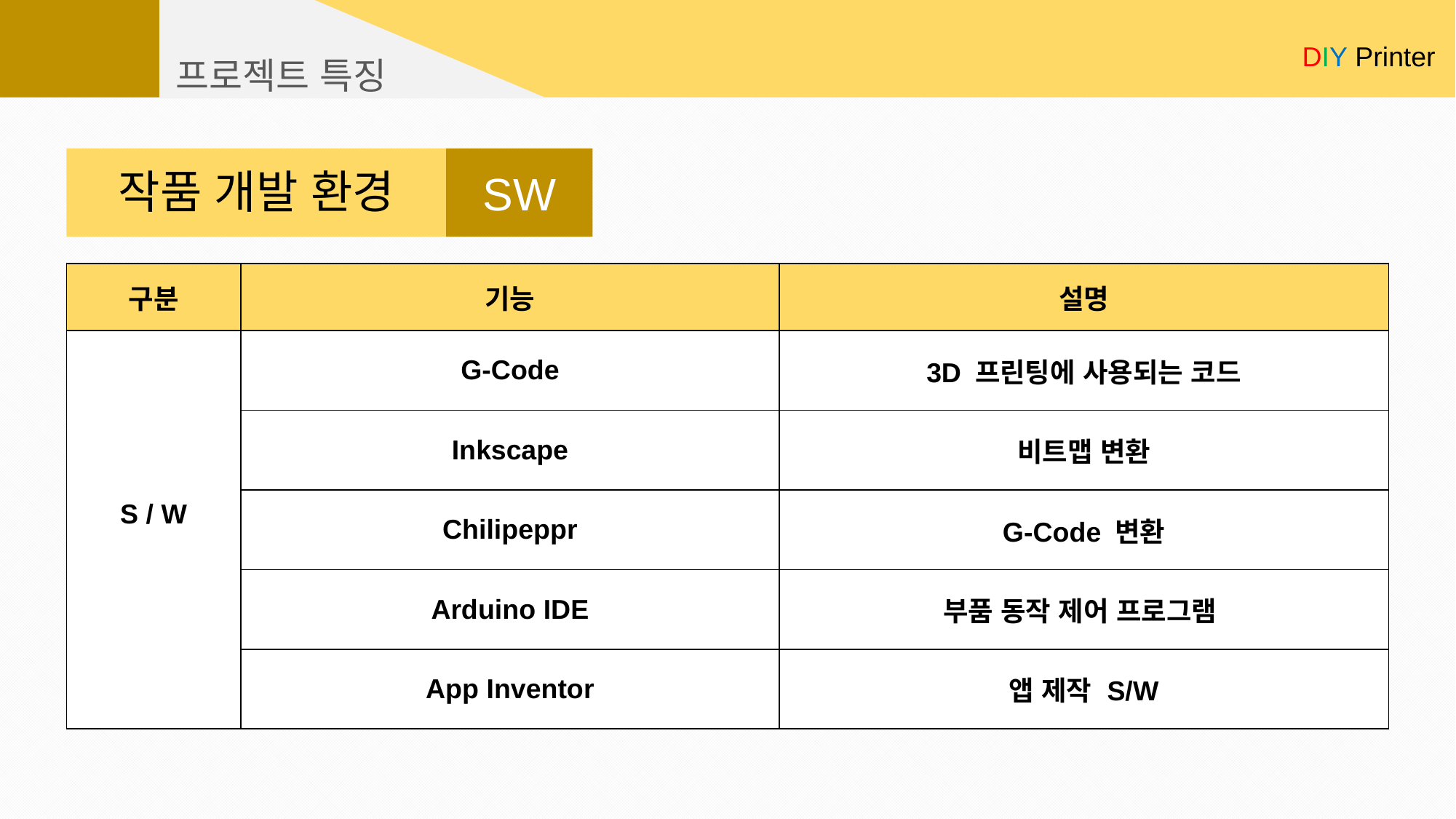

DIY Printer
프로젝트 특징

SW
작품 개발 환경
| 구분 | 기능 | 설명 |
| --- | --- | --- |
| S / W | G-Code | 3D 프린팅에 사용되는 코드 |
|  | Inkscape | 비트맵 변환 |
|  | Chilipeppr | G-Code 변환 |
|  | Arduino IDE | 부품 동작 제어 프로그램 |
|  | App Inventor | 앱 제작 S/W |